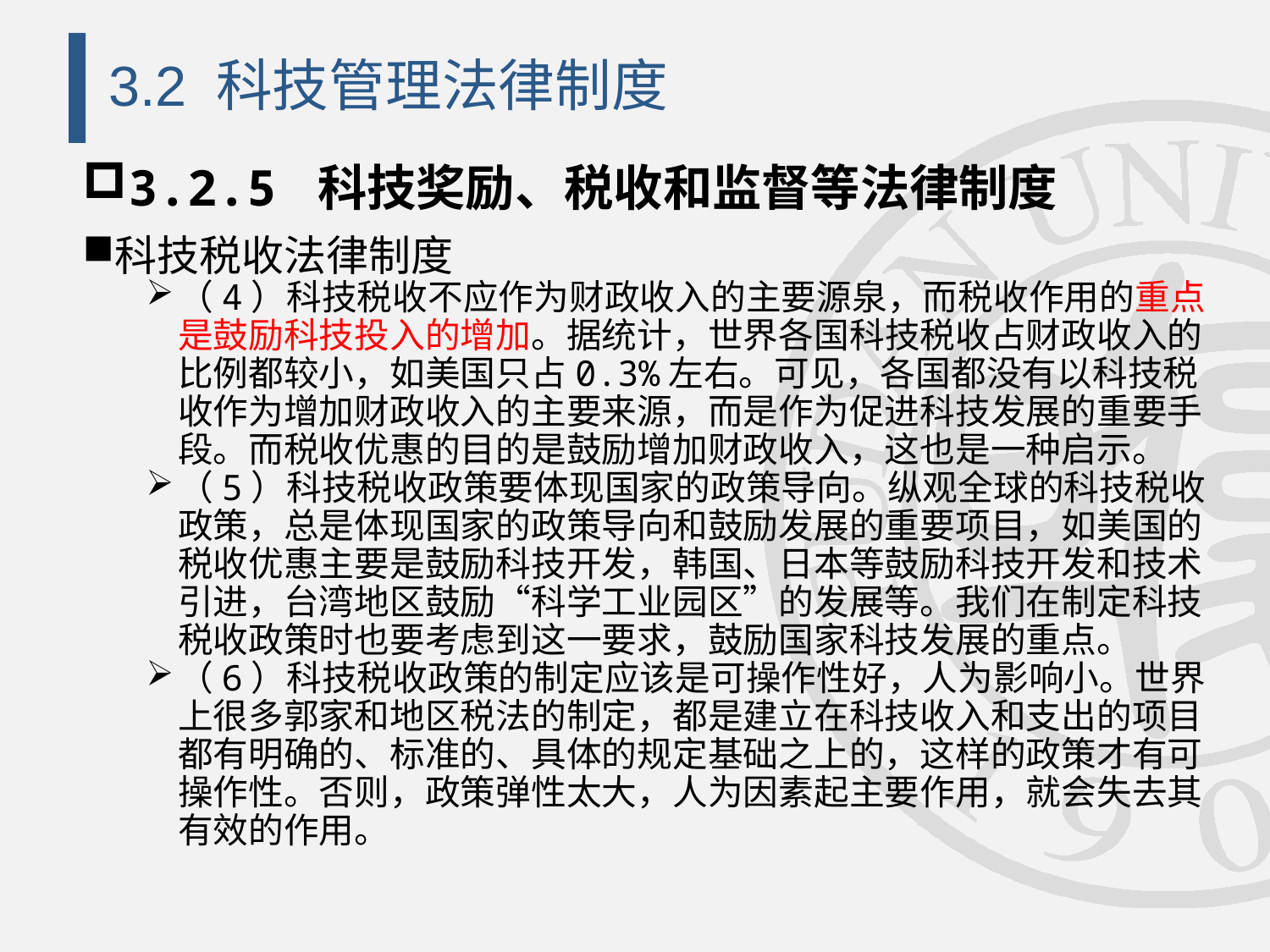

# 3.2 科技管理法律制度
3.2.5 科技奖励、税收和监督等法律制度
科技税收法律制度
（4）科技税收不应作为财政收入的主要源泉，而税收作用的重点是鼓励科技投入的增加。据统计，世界各国科技税收占财政收入的比例都较小，如美国只占0.3%左右。可见，各国都没有以科技税收作为增加财政收入的主要来源，而是作为促进科技发展的重要手段。而税收优惠的目的是鼓励增加财政收入，这也是一种启示。
（5）科技税收政策要体现国家的政策导向。纵观全球的科技税收政策，总是体现国家的政策导向和鼓励发展的重要项目，如美国的税收优惠主要是鼓励科技开发，韩国、日本等鼓励科技开发和技术引进，台湾地区鼓励“科学工业园区”的发展等。我们在制定科技税收政策时也要考虑到这一要求，鼓励国家科技发展的重点。
（6）科技税收政策的制定应该是可操作性好，人为影响小。世界上很多郭家和地区税法的制定，都是建立在科技收入和支出的项目都有明确的、标准的、具体的规定基础之上的，这样的政策才有可操作性。否则，政策弹性太大，人为因素起主要作用，就会失去其有效的作用。